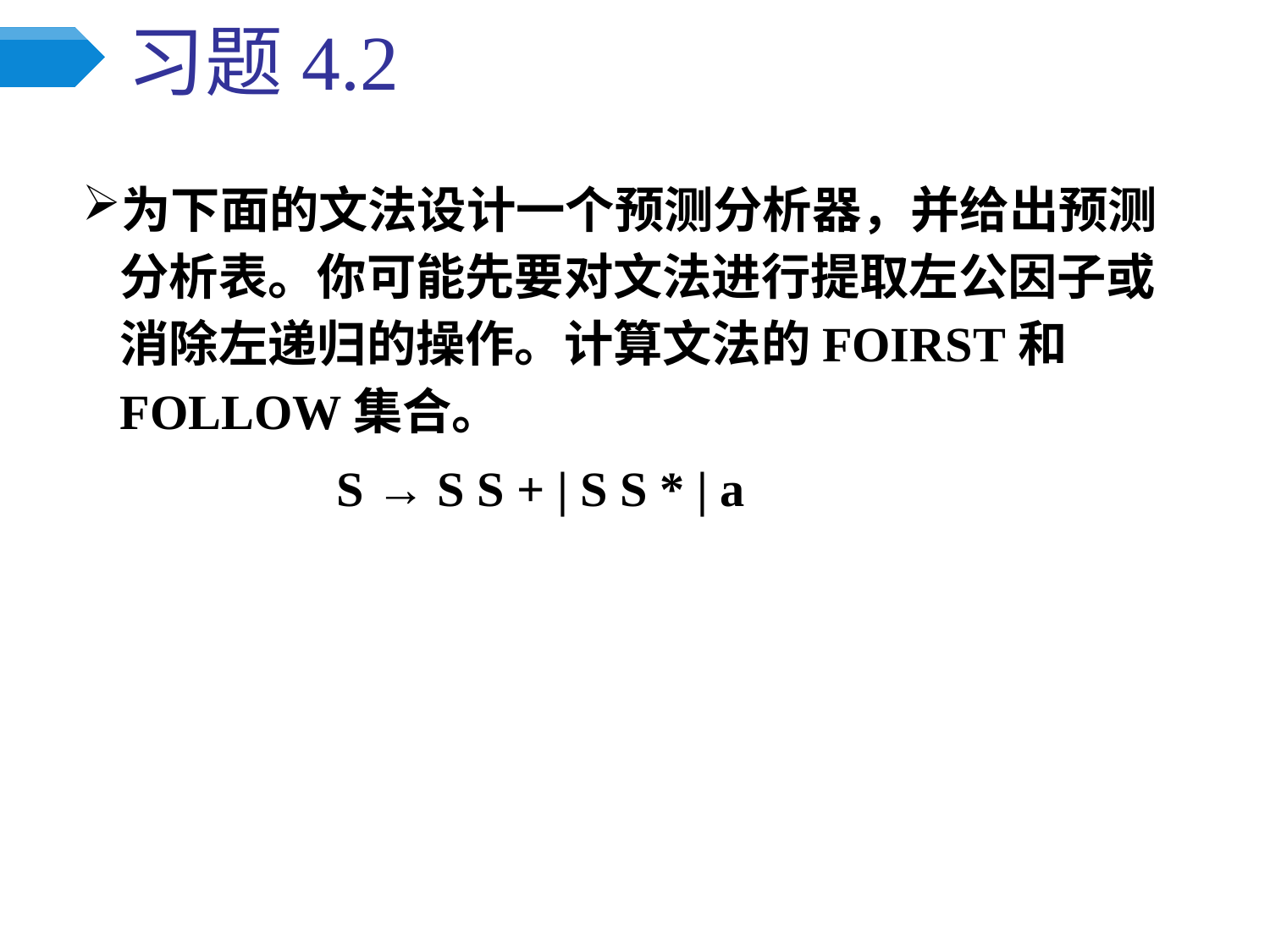

# 习题4.2
为下面的文法设计一个预测分析器，并给出预测分析表。你可能先要对文法进行提取左公因子或消除左递归的操作。计算文法的FOIRST和FOLLOW集合。
		S → S S + | S S * | a